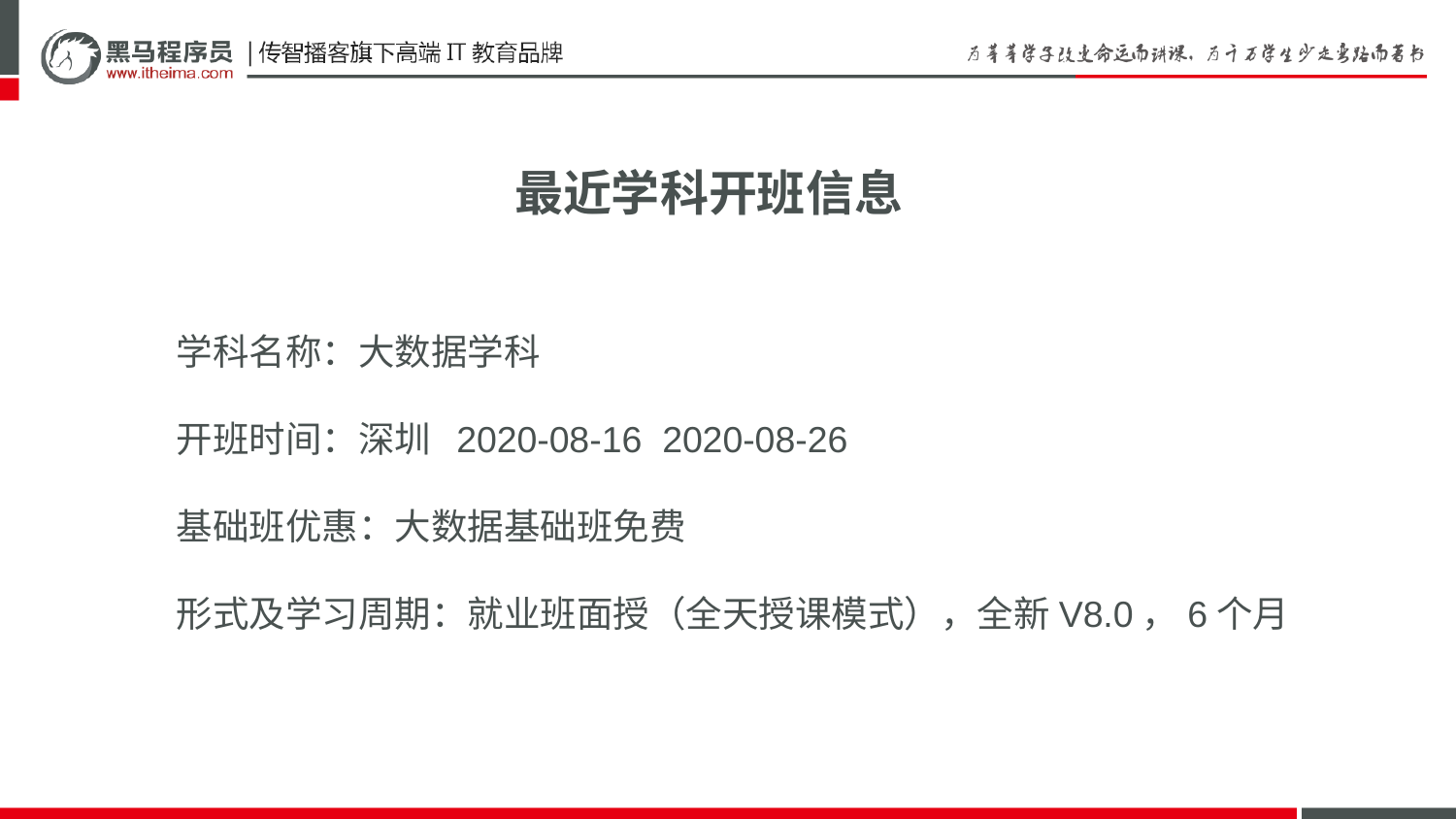

最近学科开班信息
学科名称：大数据学科
开班时间：深圳  2020-08-16  2020-08-26
基础班优惠：大数据基础班免费
形式及学习周期：就业班面授（全天授课模式），全新V8.0，6个月